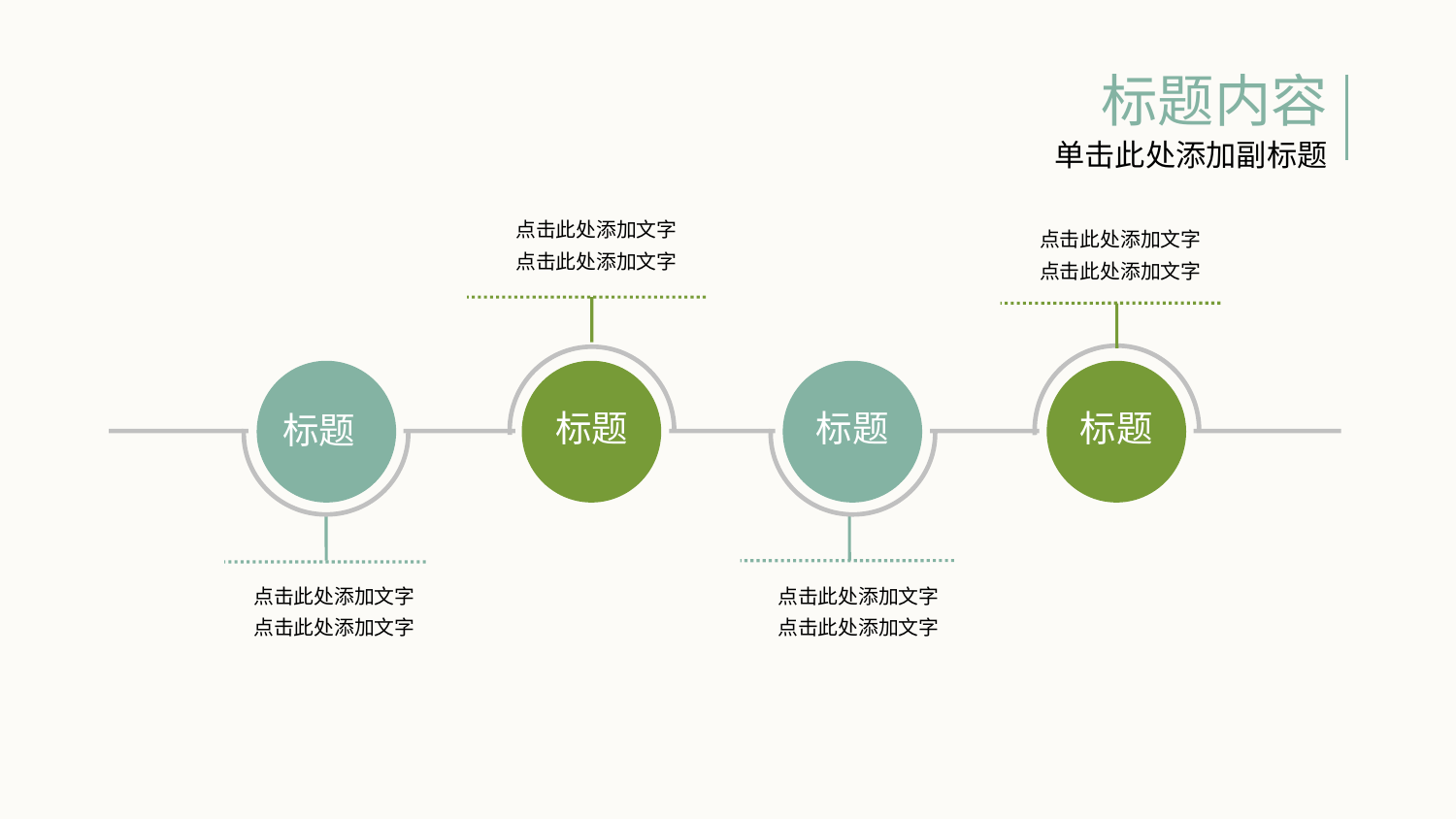

标题内容
单击此处添加副标题
点击此处添加文字
点击此处添加文字
点击此处添加文字
点击此处添加文字

标题

标题

标题

标题

点击此处添加文字
点击此处添加文字

点击此处添加文字
点击此处添加文字